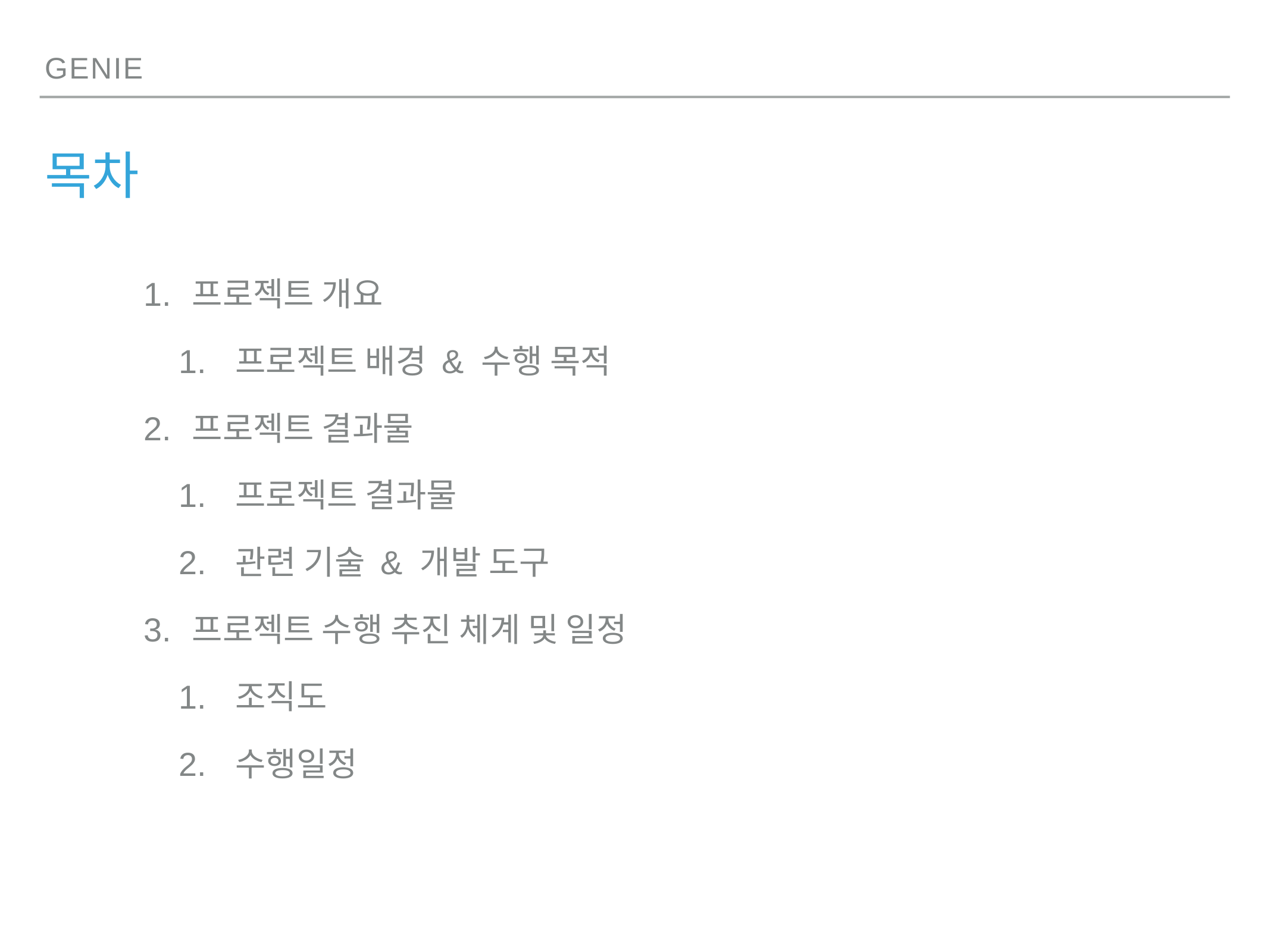

Genie
# 목차
프로젝트 개요
프로젝트 배경 & 수행 목적
프로젝트 결과물
프로젝트 결과물
관련 기술 & 개발 도구
프로젝트 수행 추진 체계 및 일정
조직도
수행일정